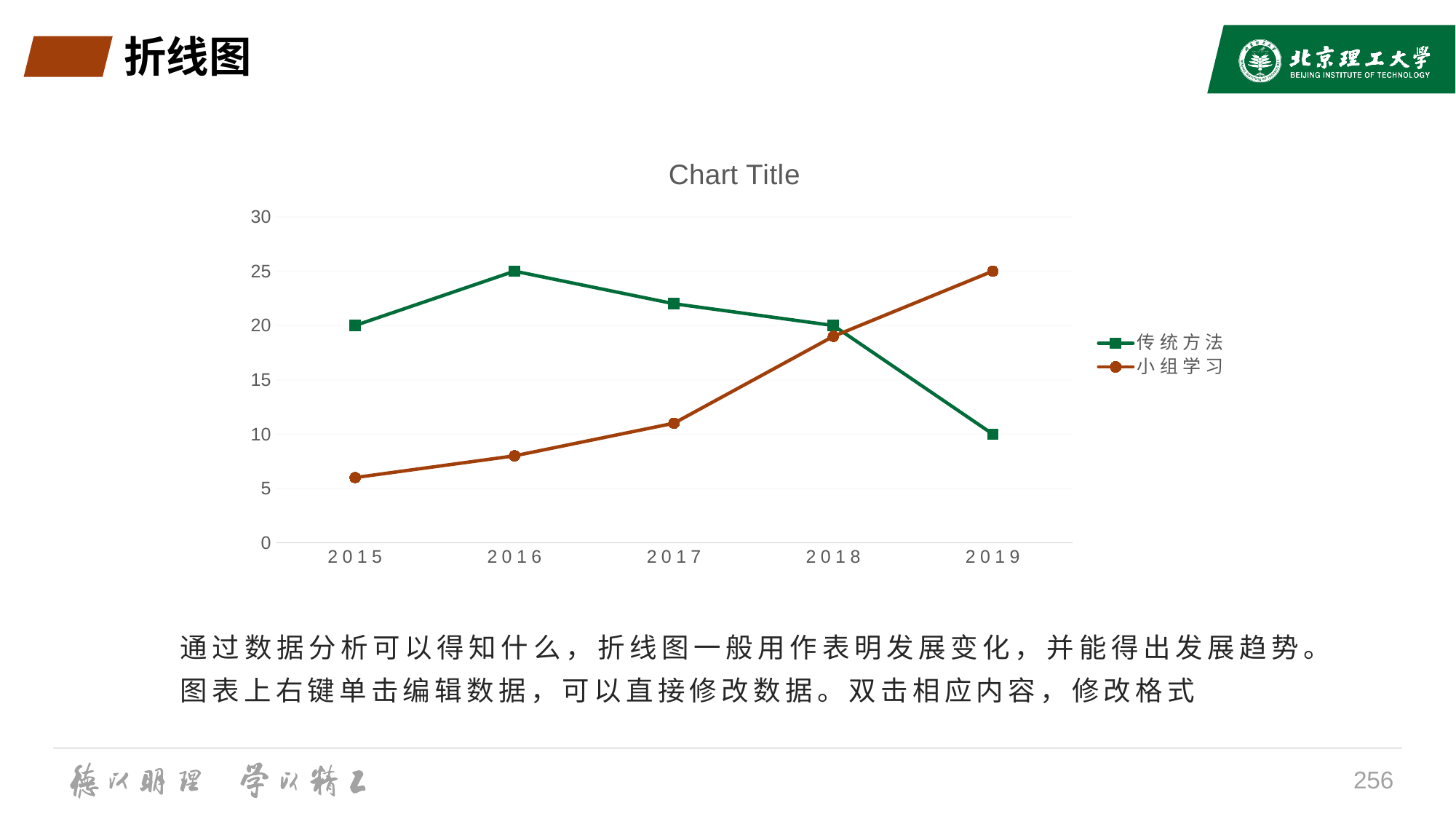

# 折线图

### Chart:

| Category | 传统方法 | 小组学习 |
|---|---|---|
| 2015 | 20.0 | 6.0 |
| 2016 | 25.0 | 8.0 |
| 2017 | 22.0 | 11.0 |
| 2018 | 20.0 | 19.0 |
| 2019 | 10.0 | 25.0 |
通过数据分析可以得知什么，折线图一般用作表明发展变化，并能得出发展趋势。图表上右键单击编辑数据，可以直接修改数据。双击相应内容，修改格式